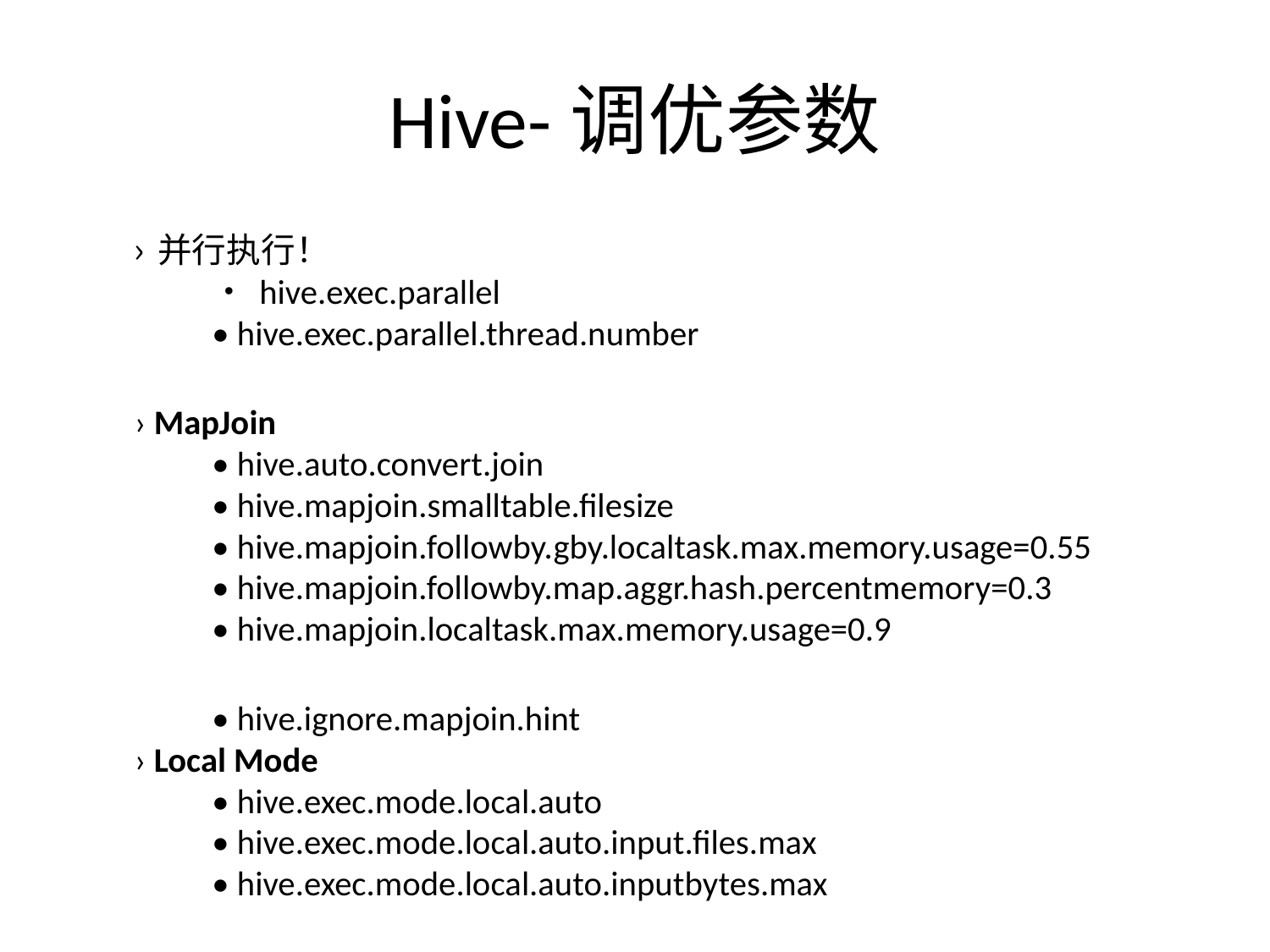

# Hive-调优参数
› 并行执行！
	• hive.exec.parallel
	• hive.exec.parallel.thread.number
› MapJoin
	• hive.auto.convert.join
	• hive.mapjoin.smalltable.filesize
	• hive.mapjoin.followby.gby.localtask.max.memory.usage=0.55
	• hive.mapjoin.followby.map.aggr.hash.percentmemory=0.3
	• hive.mapjoin.localtask.max.memory.usage=0.9
	• hive.ignore.mapjoin.hint
› Local Mode
	• hive.exec.mode.local.auto
	• hive.exec.mode.local.auto.input.files.max
	• hive.exec.mode.local.auto.inputbytes.max